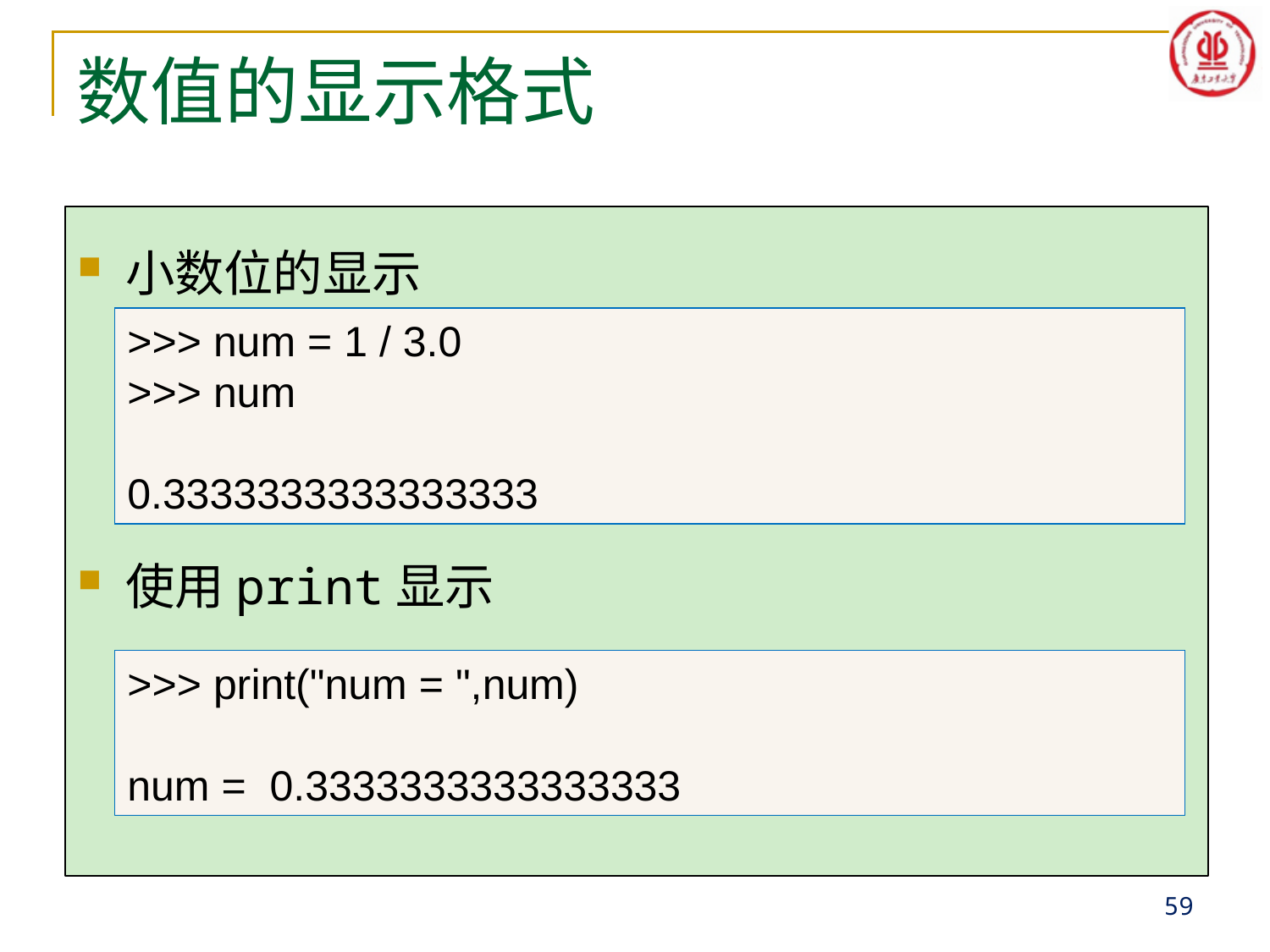

# 数值的显示格式
小数位的显示

使用print显示
>>> num = 1 / 3.0
>>> num

0.3333333333333333
>>> print("num = ",num)

num =  0.3333333333333333
59